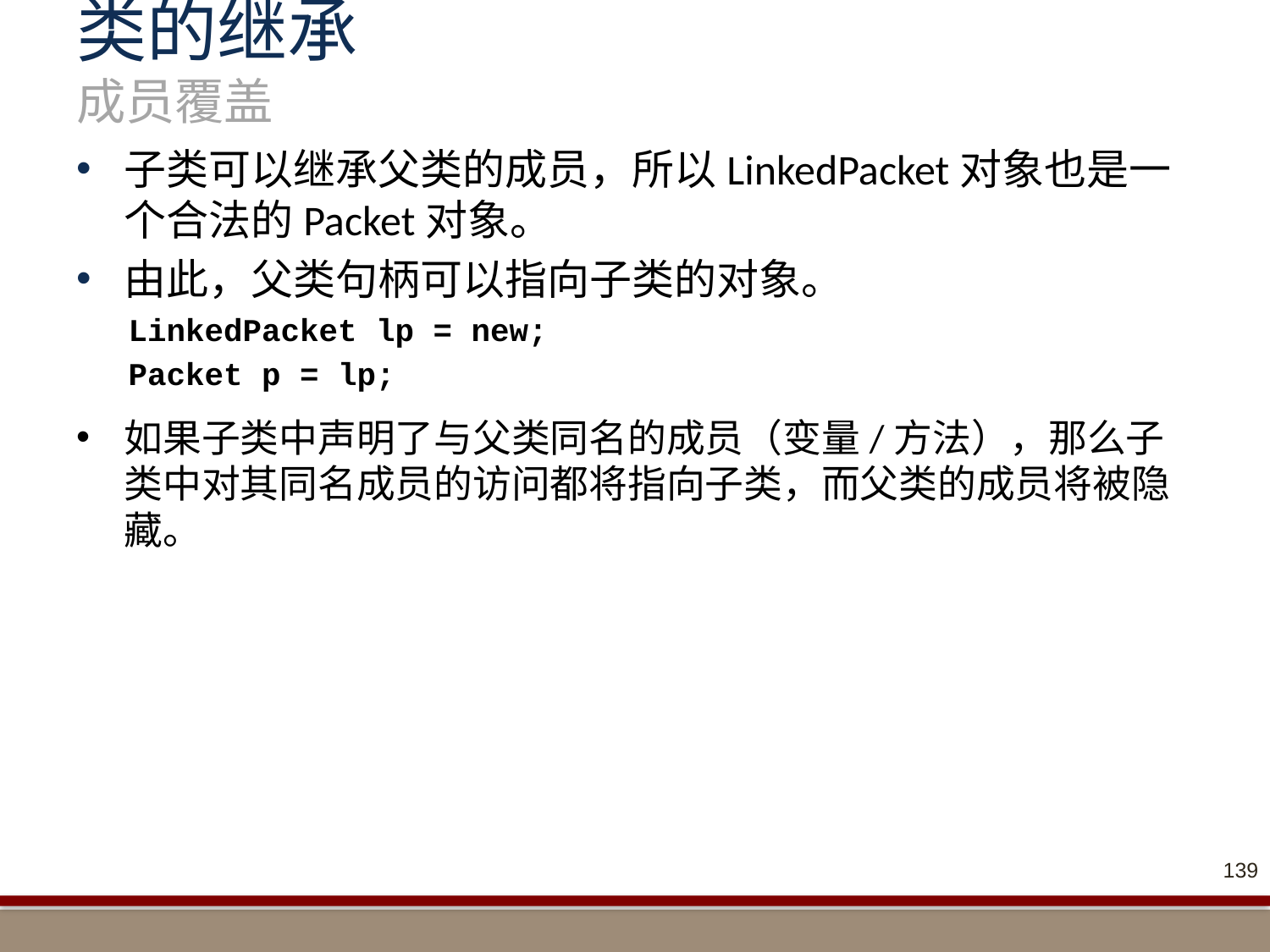

# 类的继承 成员覆盖
子类可以继承父类的成员，所以LinkedPacket对象也是一个合法的Packet对象。
由此，父类句柄可以指向子类的对象。
LinkedPacket lp = new;
Packet p = lp;
如果子类中声明了与父类同名的成员（变量/方法），那么子类中对其同名成员的访问都将指向子类，而父类的成员将被隐藏。
139